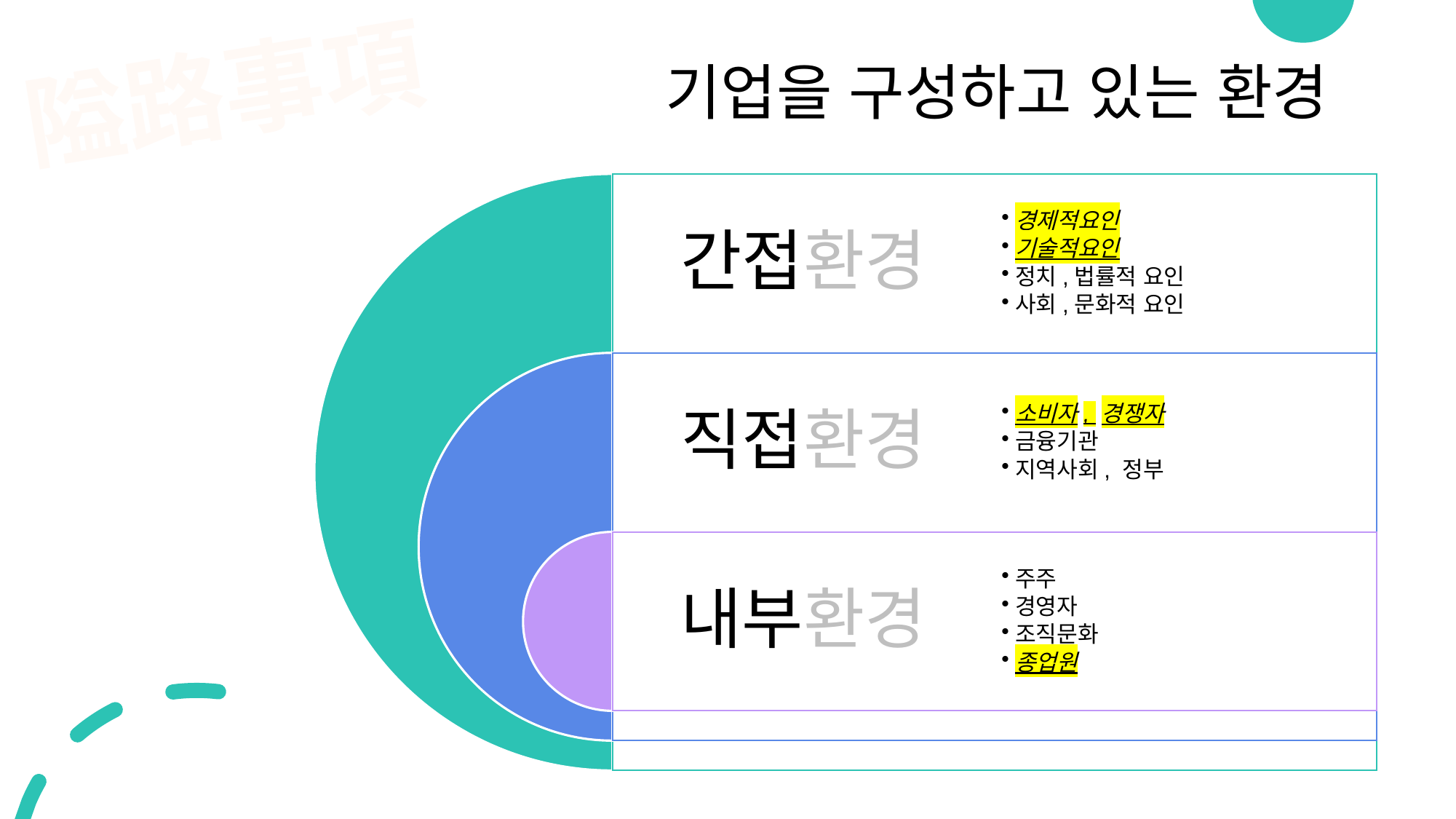

隘路事項
기업을 구성하고 있는 환경
간접환경
직접환경
내부환경
경제적요인
기술적요인
정치,법률적 요인
사회,문화적 요인
소비자, 경쟁자
금융기관
지역사회, 정부
주주
경영자
조직문화
종업원